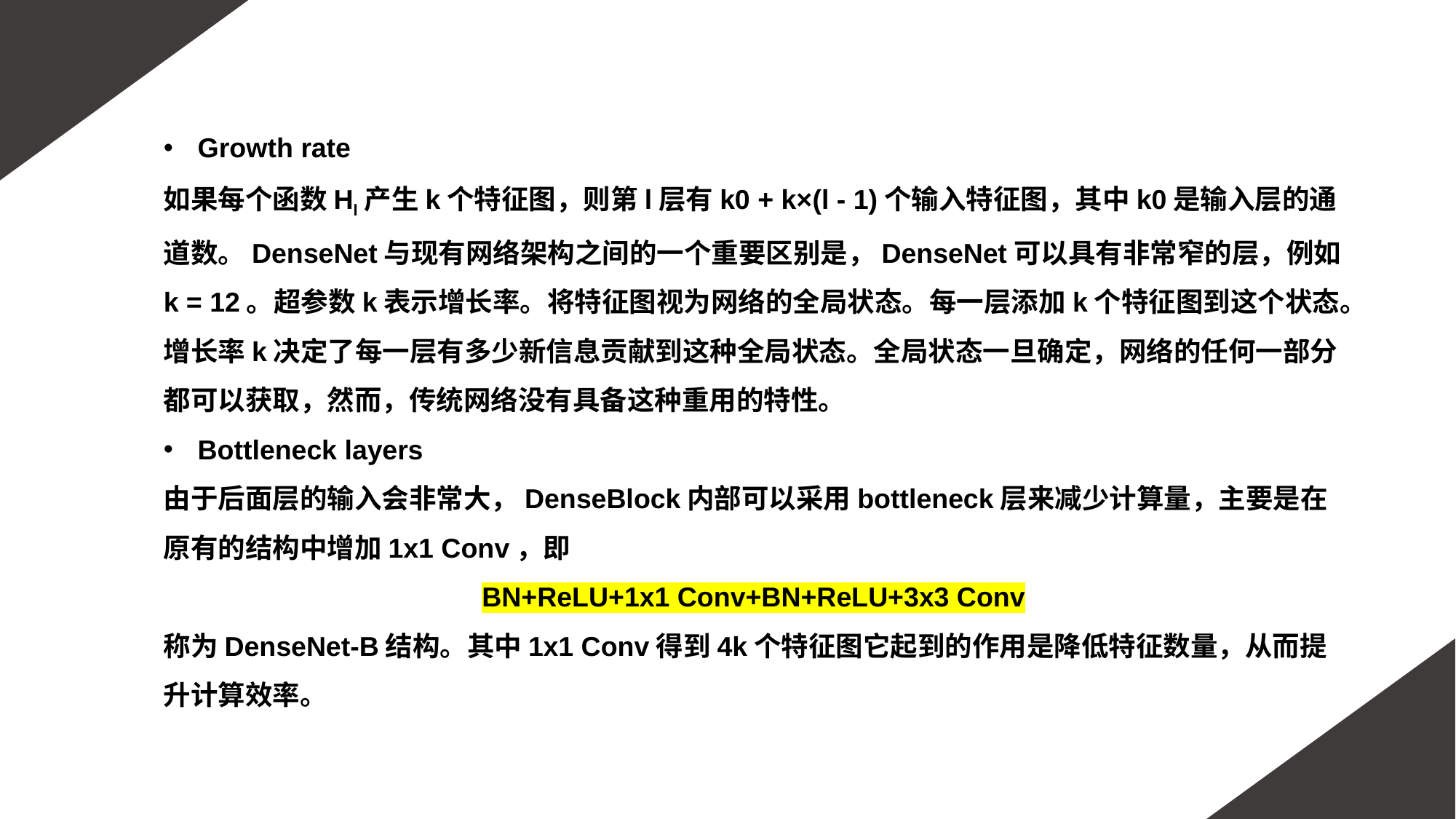

Growth rate
如果每个函数Hl产生k个特征图，则第l层有k0 + k×(l - 1)个输入特征图，其中k0是输入层的通道数。DenseNet与现有网络架构之间的一个重要区别是，DenseNet可以具有非常窄的层，例如k = 12。超参数k表示增长率。将特征图视为网络的全局状态。每一层添加k个特征图到这个状态。增长率k决定了每一层有多少新信息贡献到这种全局状态。全局状态一旦确定，网络的任何一部分都可以获取，然而，传统网络没有具备这种重用的特性。
Bottleneck layers
由于后面层的输入会非常大，DenseBlock内部可以采用bottleneck层来减少计算量，主要是在原有的结构中增加1x1 Conv，即
BN+ReLU+1x1 Conv+BN+ReLU+3x3 Conv
称为DenseNet-B结构。其中1x1 Conv得到4k个特征图它起到的作用是降低特征数量，从而提升计算效率。